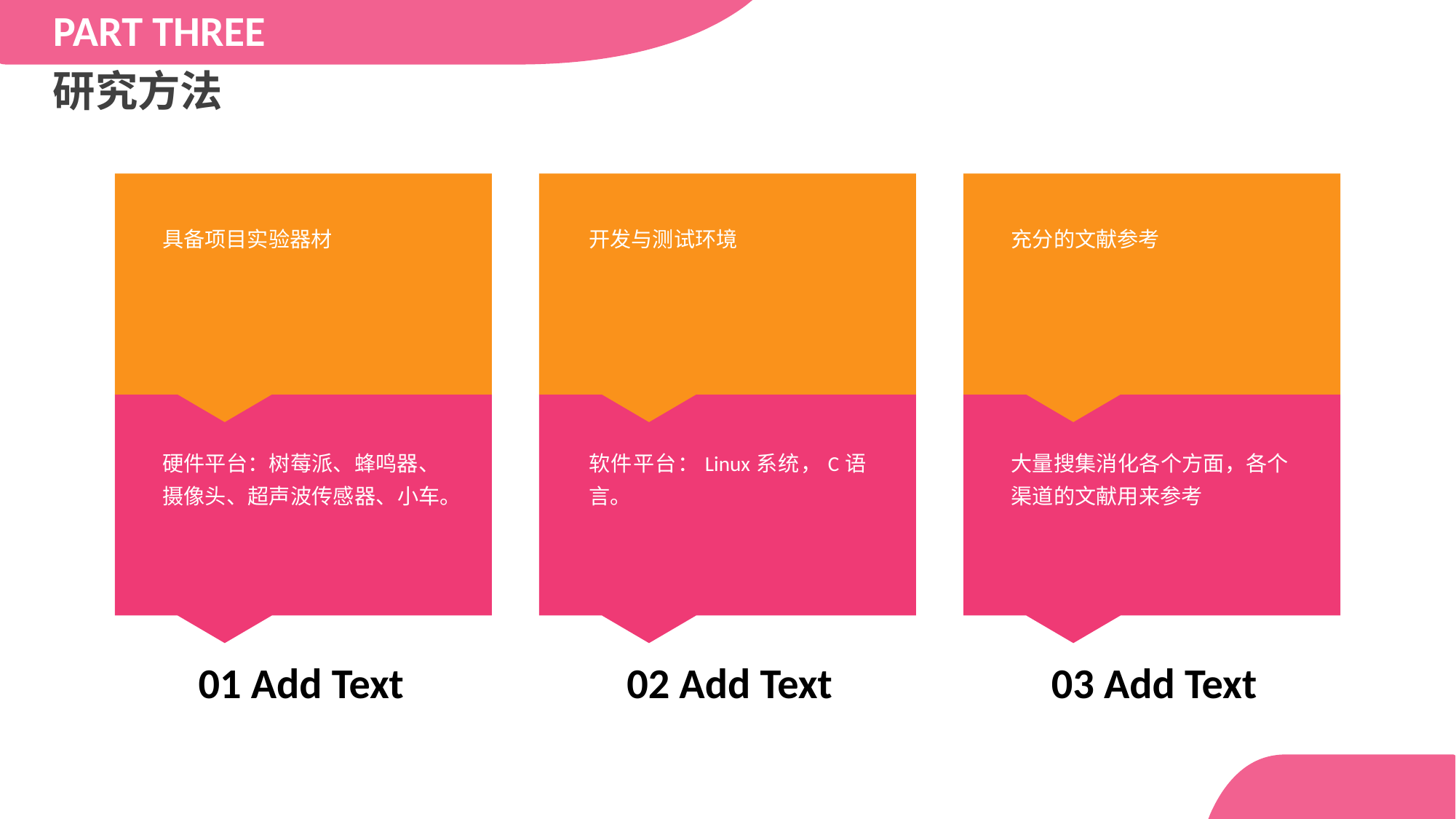

PART THREE
研究方法

具备项目实验器材

硬件平台：树莓派、蜂鸣器、摄像头、超声波传感器、小车。

开发与测试环境

软件平台：Linux系统，C语言。

充分的文献参考

大量搜集消化各个方面，各个渠道的文献用来参考
01 Add Text
02 Add Text
03 Add Text